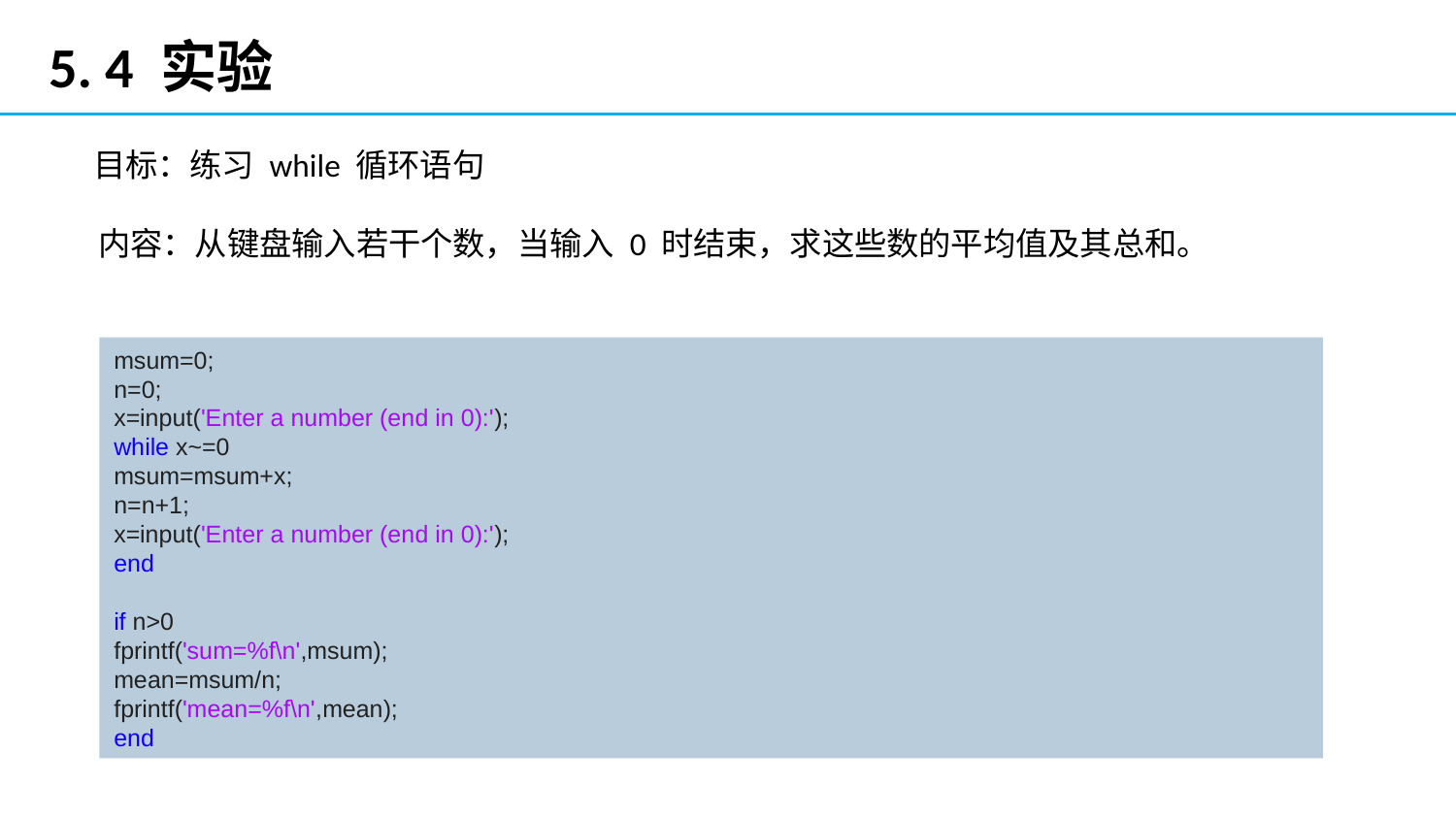

# 5. 4 实验
目标：练习 while 循环语句
内容：从键盘输入若干个数，当输入 0 时结束，求这些数的平均值及其总和。
msum=0;
n=0;
x=input('Enter a number (end in 0):');
while x~=0
msum=msum+x;
n=n+1;
x=input('Enter a number (end in 0):');
end

if n>0
fprintf('sum=%f\n',msum);
mean=msum/n;
fprintf('mean=%f\n',mean);
end